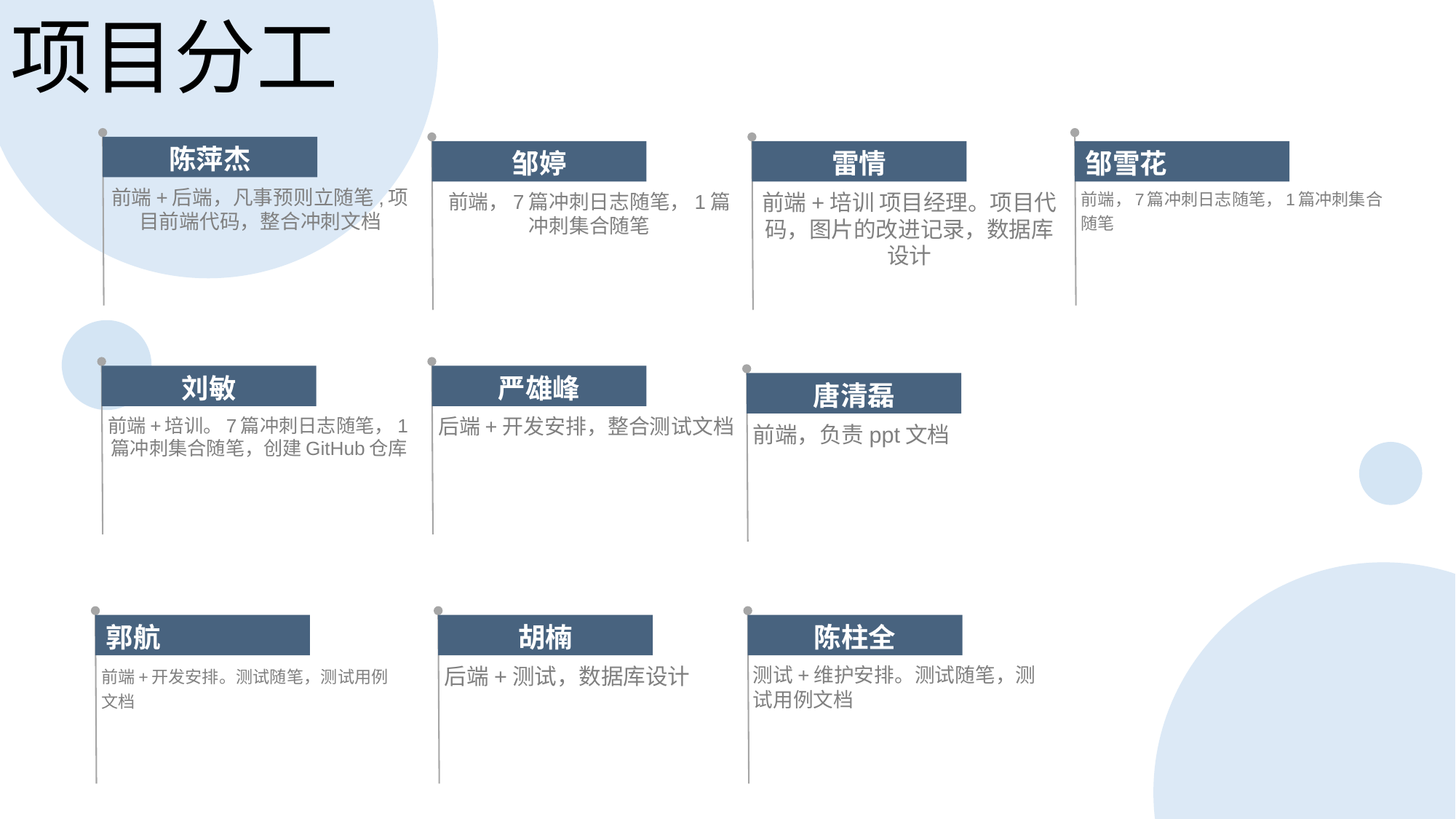

项目分工
陈萍杰
前端+后端，凡事预则立随笔,项目前端代码，整合冲刺文档
邹雪花
前端，7篇冲刺日志随笔，1篇冲刺集合随笔
邹婷
前端，7篇冲刺日志随笔，1篇冲刺集合随笔
雷情
前端+培训 项目经理。项目代码，图片的改进记录，数据库设计

刘敏
前端+培训。7篇冲刺日志随笔，1篇冲刺集合随笔，创建GitHub仓库
严雄峰
后端+开发安排，整合测试文档
唐清磊
前端，负责ppt文档

郭航
前端+开发安排。测试随笔，测试用例文档
胡楠
后端+测试，数据库设计
陈柱全
测试+维护安排。测试随笔，测试用例文档